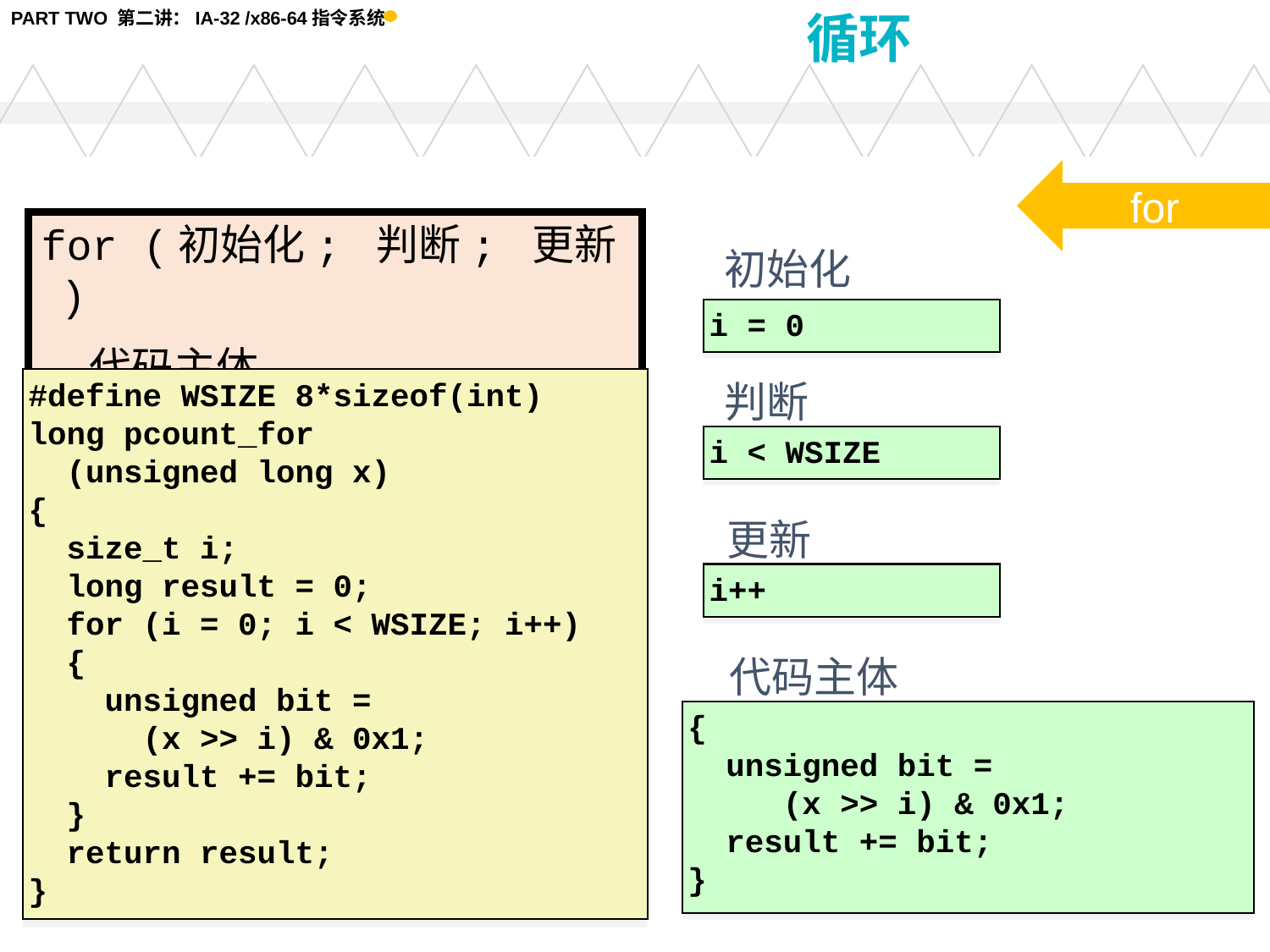

循环
PART TWO 第二讲：IA-32 /x86-64指令系统

for
for (初始化; 判断; 更新 )
    代码主体
初始化

i = 0
#define WSIZE 8*sizeof(int)
long pcount_for
  (unsigned long x)
{
  size_t i;
  long result = 0;
  for (i = 0; i < WSIZE; i++)
  {
    unsigned bit =
      (x >> i) & 0x1;
    result += bit;
  }
  return result;
}
判断

i < WSIZE
更新

i++
代码主体

{
  unsigned bit =
     (x >> i) & 0x1;
  result += bit;
}